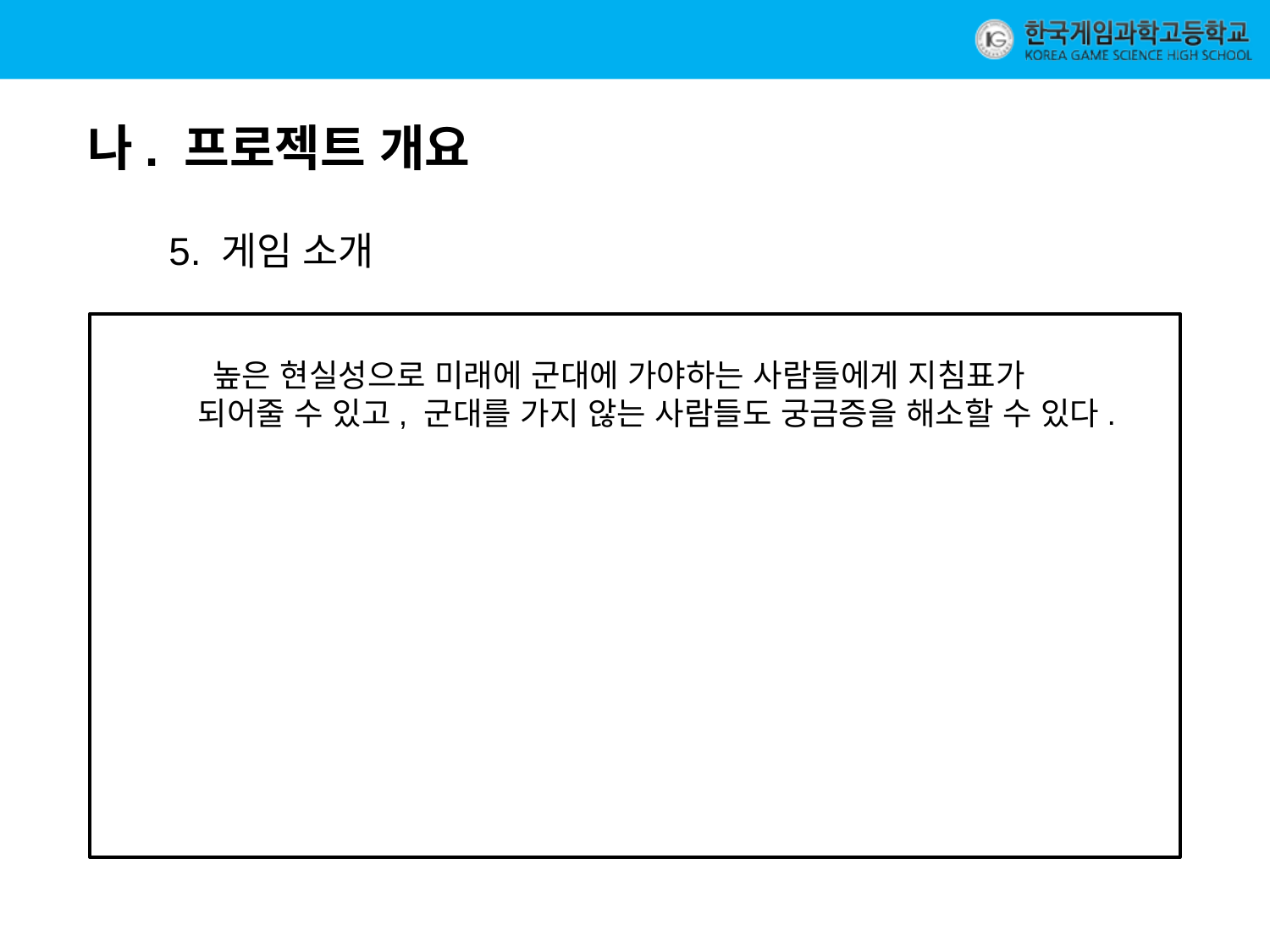

나. 프로젝트 개요
5. 게임 소개

 높은 현실성으로 미래에 군대에 가야하는 사람들에게 지침표가 되어줄 수 있고, 군대를 가지 않는 사람들도 궁금증을 해소할 수 있다.